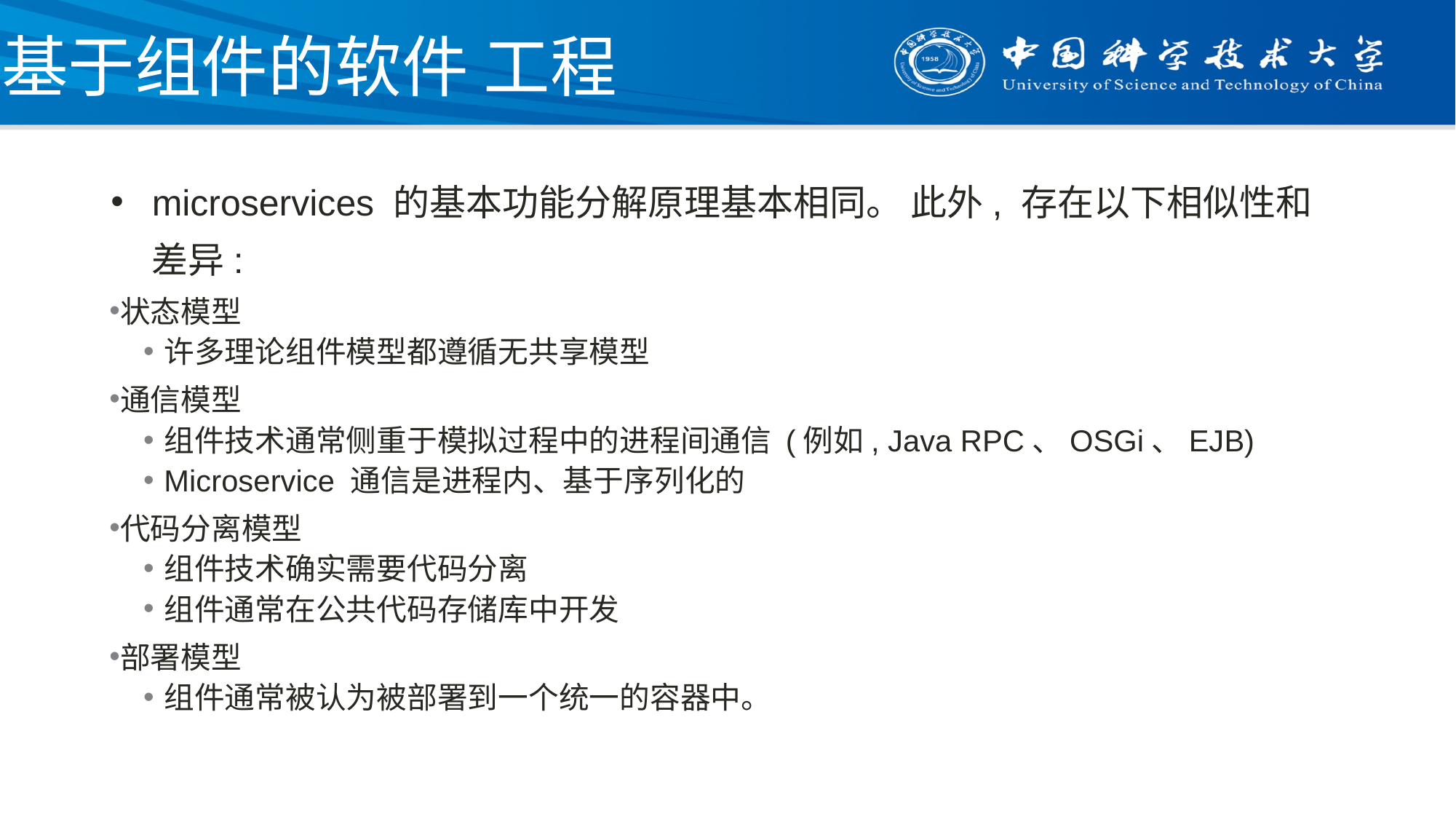

# 基于组件的软件 工程
microservices 的基本功能分解原理基本相同。 此外, 存在以下相似性和差异:
状态模型
许多理论组件模型都遵循无共享模型
通信模型
组件技术通常侧重于模拟过程中的进程间通信 (例如, Java RPC、OSGi、EJB)
Microservice 通信是进程内、基于序列化的
代码分离模型
组件技术确实需要代码分离
组件通常在公共代码存储库中开发
部署模型
组件通常被认为被部署到一个统一的容器中。